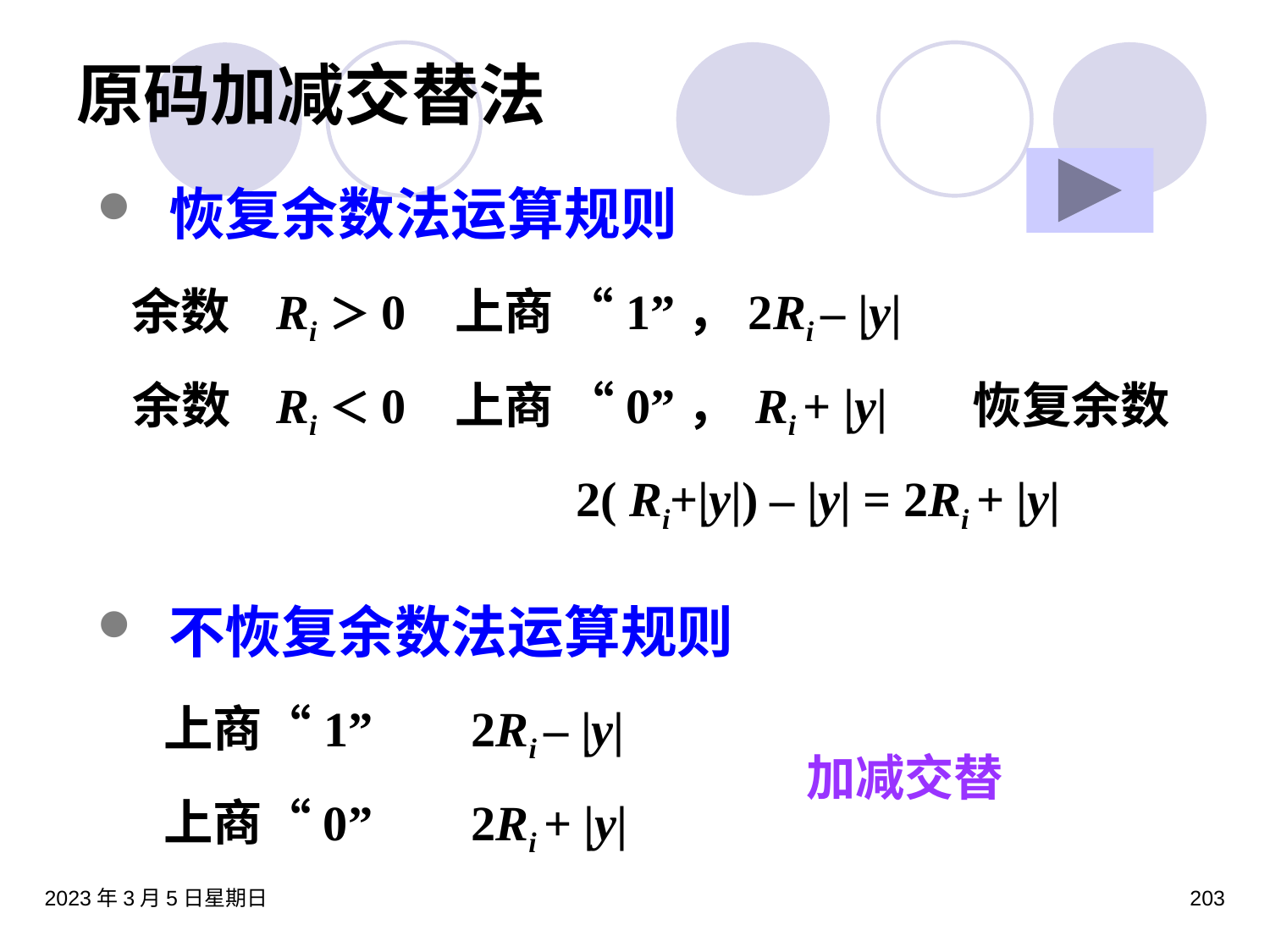

# 原码加减交替法

 恢复余数法运算规则
余数   Ri＞0   上商 “1”，2Ri – |y|
余数   Ri＜0   上商 “0”，  Ri + |y|      恢复余数
2( Ri+|y|) – |y| = 2Ri + |y|
 不恢复余数法运算规则
上商“1”        2Ri – |y|
加减交替
上商“0”        2Ri + |y|
2023年3月5日星期日
203